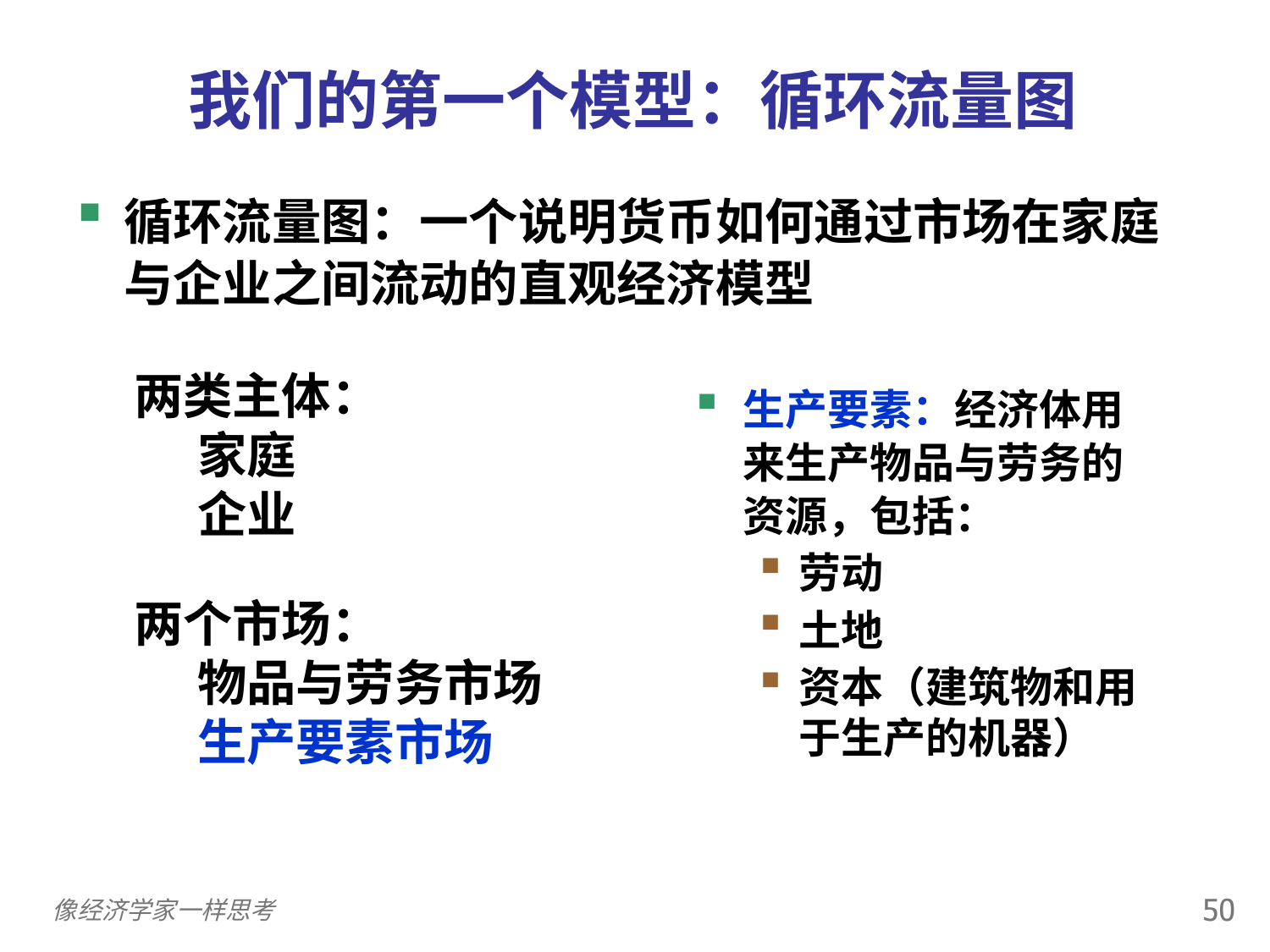

我们的第一个模型：循环流量图
循环流量图：一个说明货币如何通过市场在家庭与企业之间流动的直观经济模型
两类主体：
家庭
企业
生产要素：经济体用来生产物品与劳务的资源，包括：
劳动
土地
资本（建筑物和用于生产的机器）
两个市场：
物品与劳务市场
生产要素市场
50
像经济学家一样思考